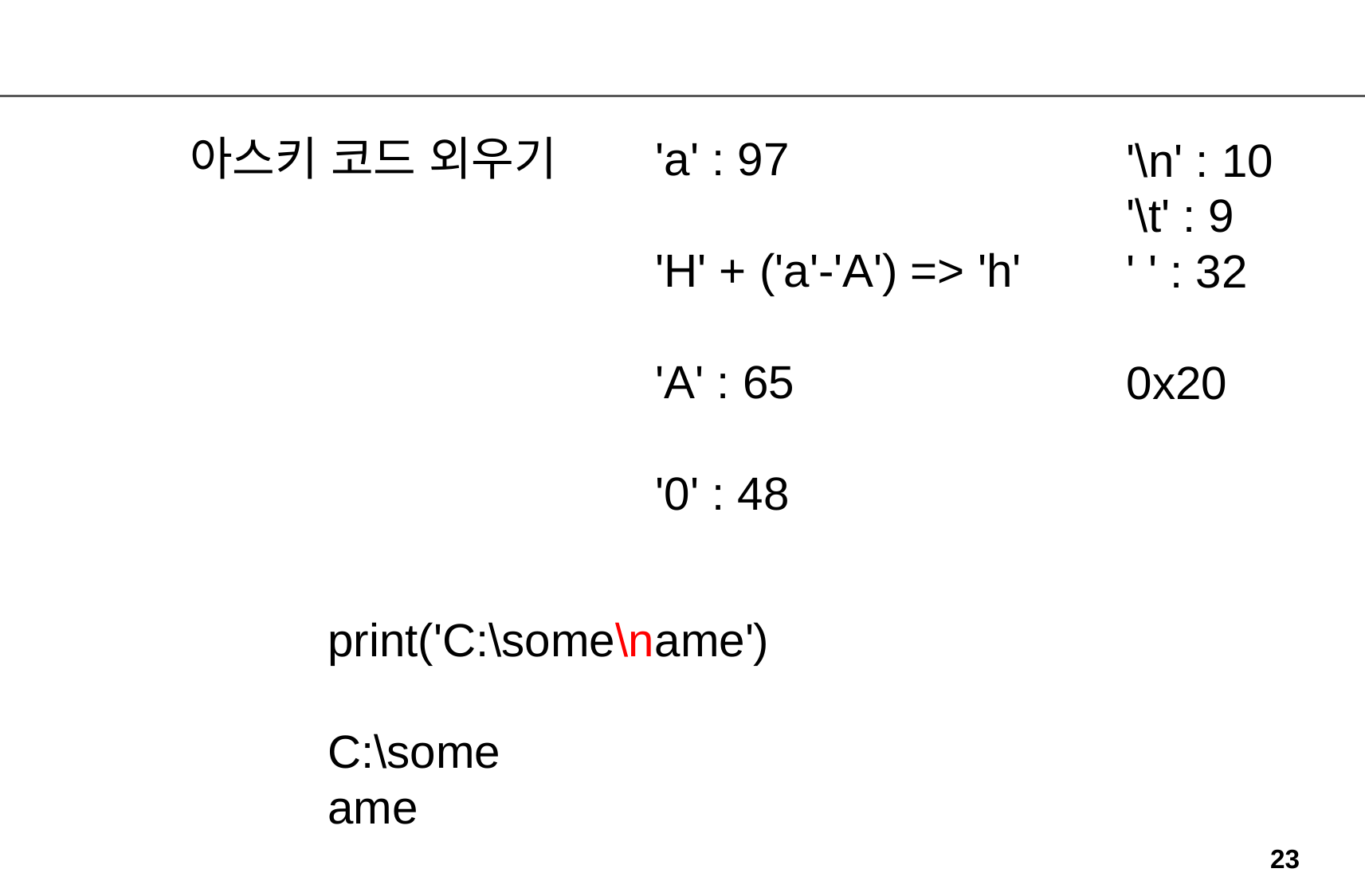

아스키 코드 외우기
'a' : 97

'H' + ('a'-'A') => 'h'

'A' : 65

'0' : 48

'\n' : 10
'\t' : 9
' ' : 32

0x20
print('C:\some\name')

C:\some
ame